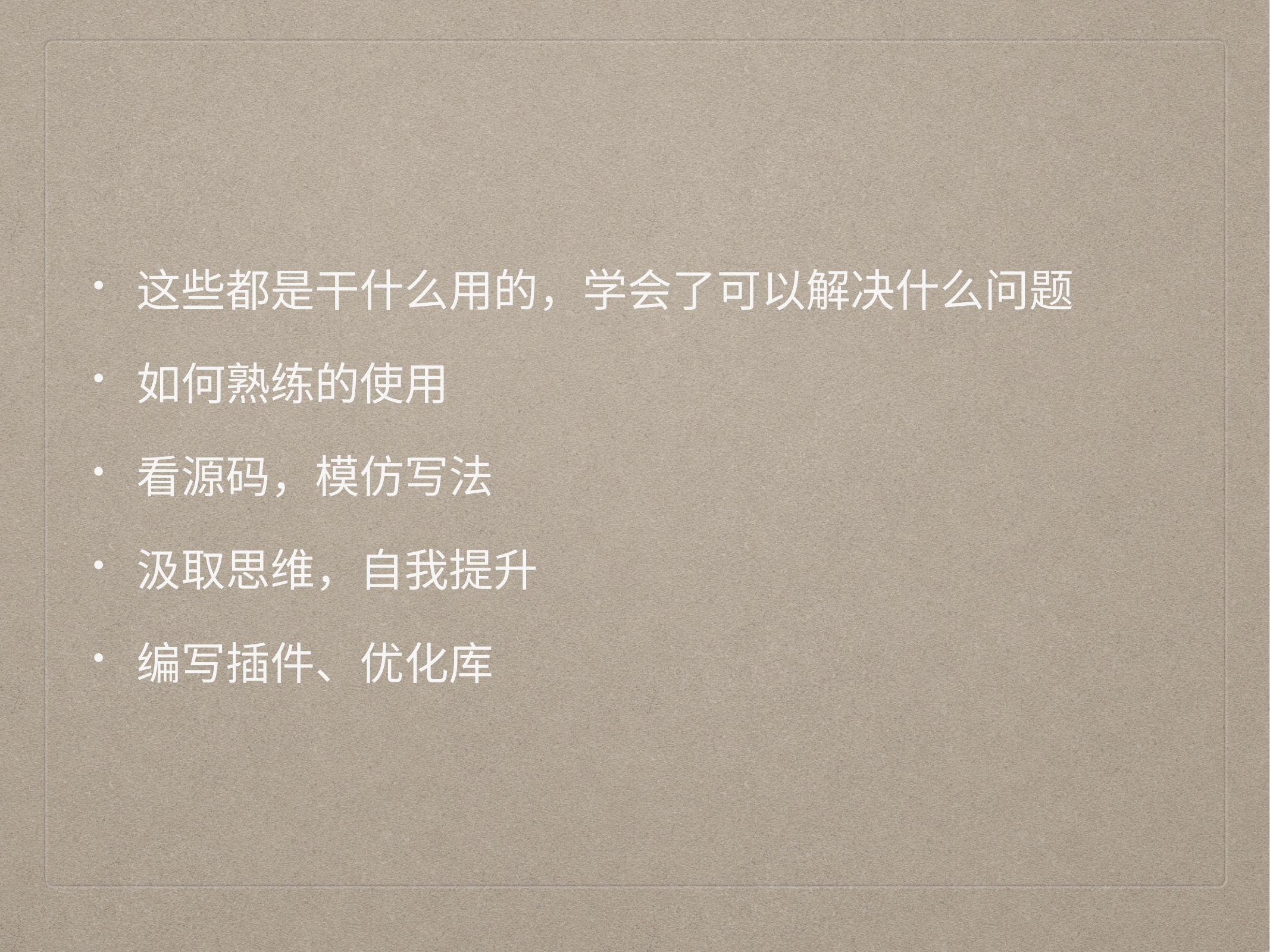

这些都是干什么用的，学会了可以解决什么问题
如何熟练的使用
看源码，模仿写法
汲取思维，自我提升
编写插件、优化库